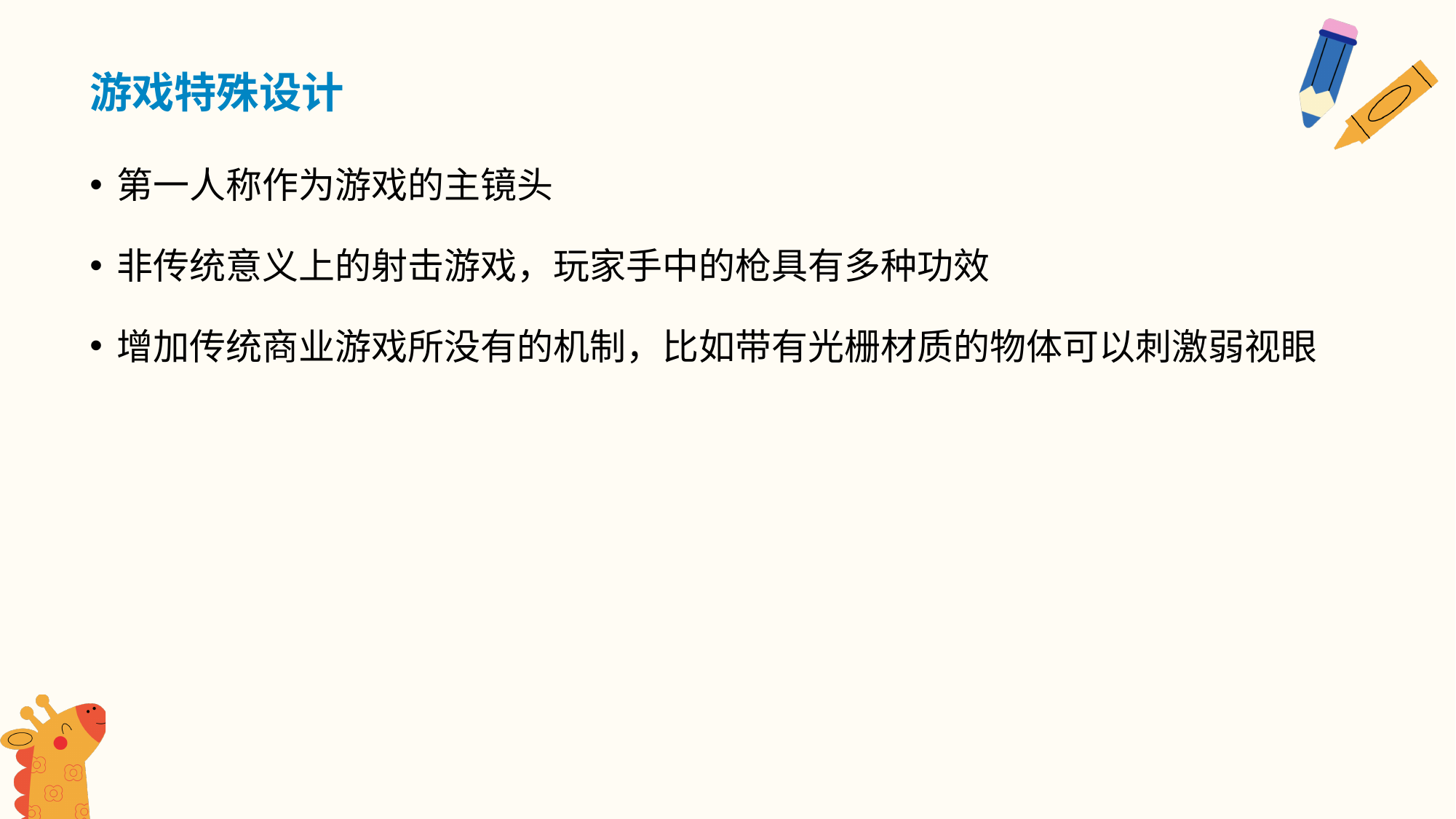

# 游戏特殊设计
第一人称作为游戏的主镜头
非传统意义上的射击游戏，玩家手中的枪具有多种功效
增加传统商业游戏所没有的机制，比如带有光栅材质的物体可以刺激弱视眼